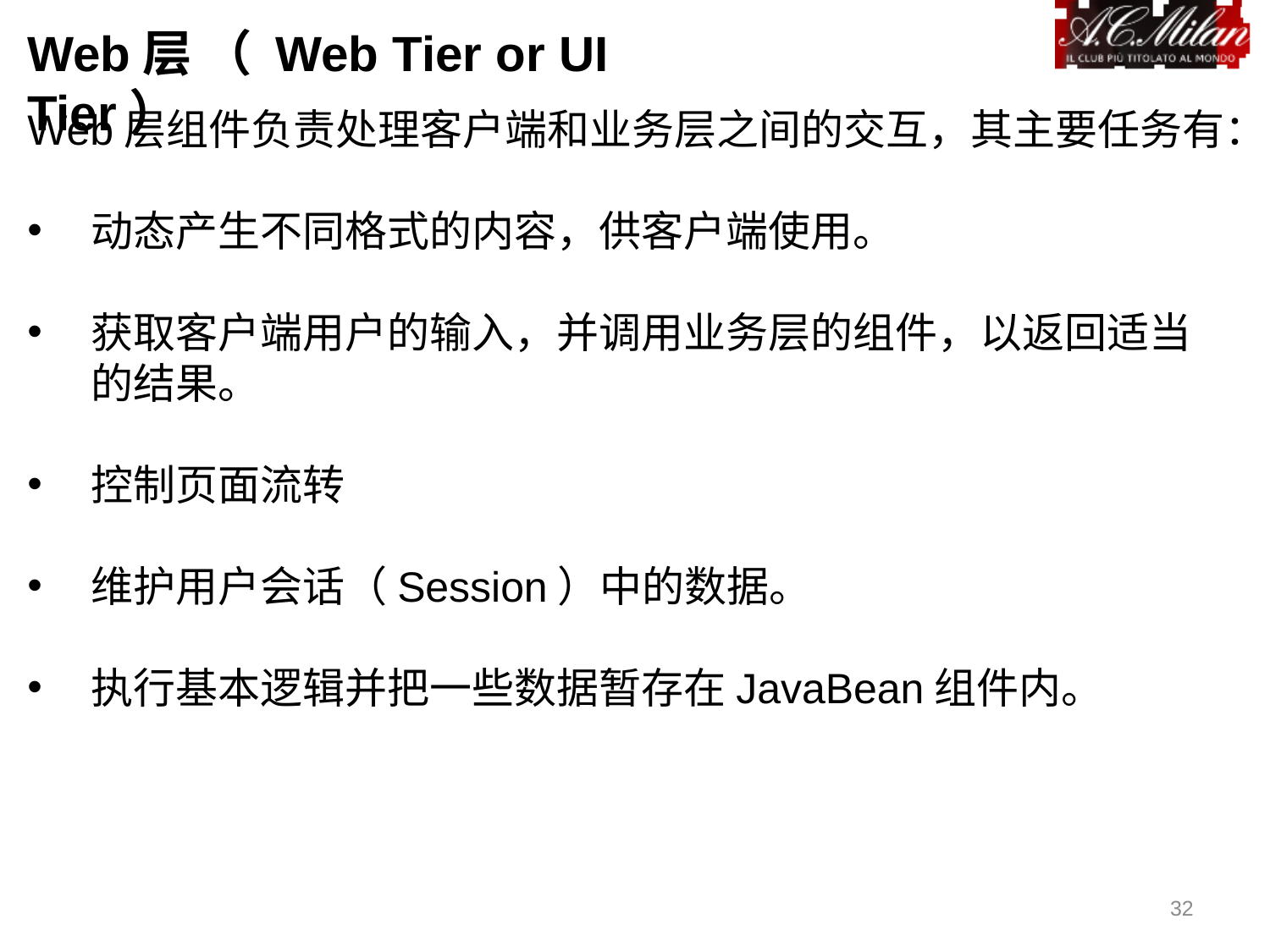

Web层 （ Web Tier or UI Tier）
Web层组件负责处理客户端和业务层之间的交互，其主要任务有：

动态产生不同格式的内容，供客户端使用。

获取客户端用户的输入，并调用业务层的组件，以返回适当的结果。

控制页面流转

维护用户会话（Session）中的数据。

执行基本逻辑并把一些数据暂存在JavaBean组件内。
32